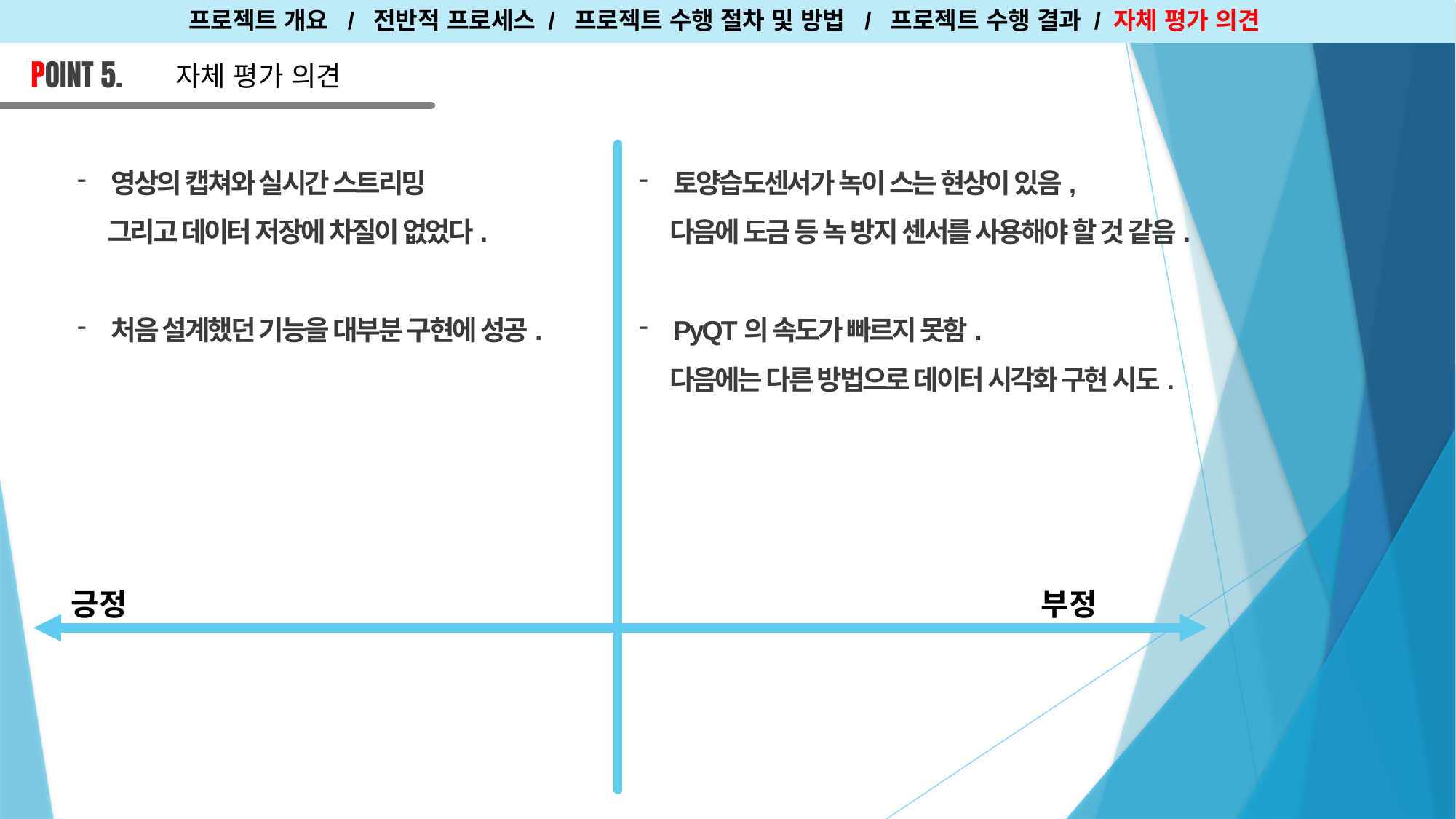

프로젝트 개요  /  전반적 프로세스 /  프로젝트 수행 절차 및 방법  /  프로젝트 수행 결과 / 자체 평가 의견
POINT 5.
자체 평가 의견
영상의 캡쳐와 실시간 스트리밍
    그리고 데이터 저장에 차질이 없었다.

처음 설계했던 기능을 대부분 구현에 성공.
토양습도센서가 녹이 스는 현상이 있음,
    다음에 도금 등 녹 방지 센서를 사용해야 할 것 같음.

PyQT의 속도가 빠르지 못함.
    다음에는 다른 방법으로 데이터 시각화 구현 시도.
긍정                                                                                                           부정